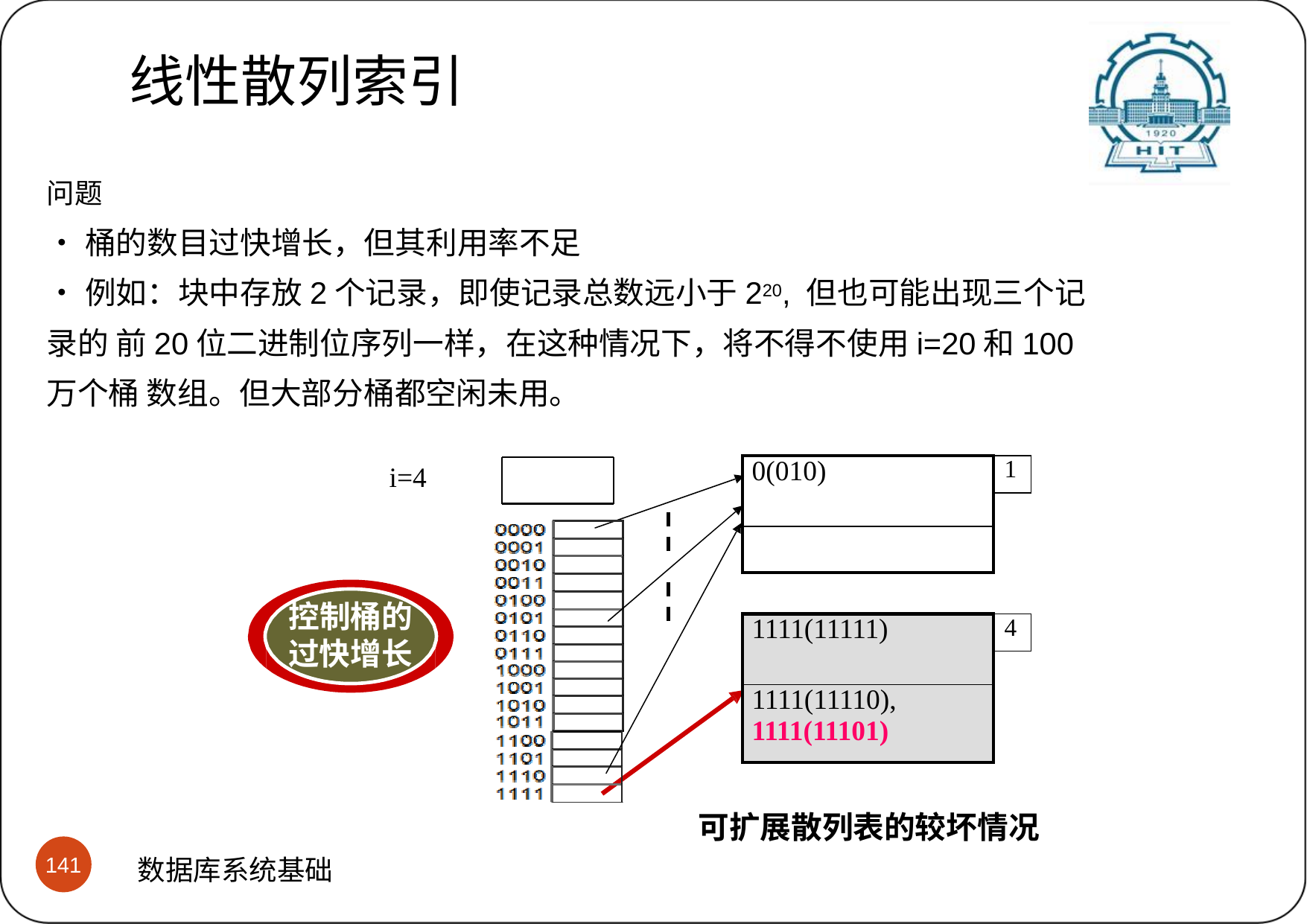

# 线性散列索引
(1)拟解决的问题
线性散列索引
问题
•桶的数目过快增长，但其利用率不足
•例如：块中存放2个记录，即使记录总数远小于220, 但也可能出现三个记录的 前20位二进制位序列一样，在这种情况下，将不得不使用i=20和100万个桶 数组。但大部分桶都空闲未用。

i=4
| 0(010) | 1 |
| --- | --- |
|  |  |
|  |  |

控制桶的 过快增长
| 1111(11111) | 4 |
| --- | --- |
|  |  |
| 1111(11110), 1111(11101) |  |

可扩展散列表的较坏情况